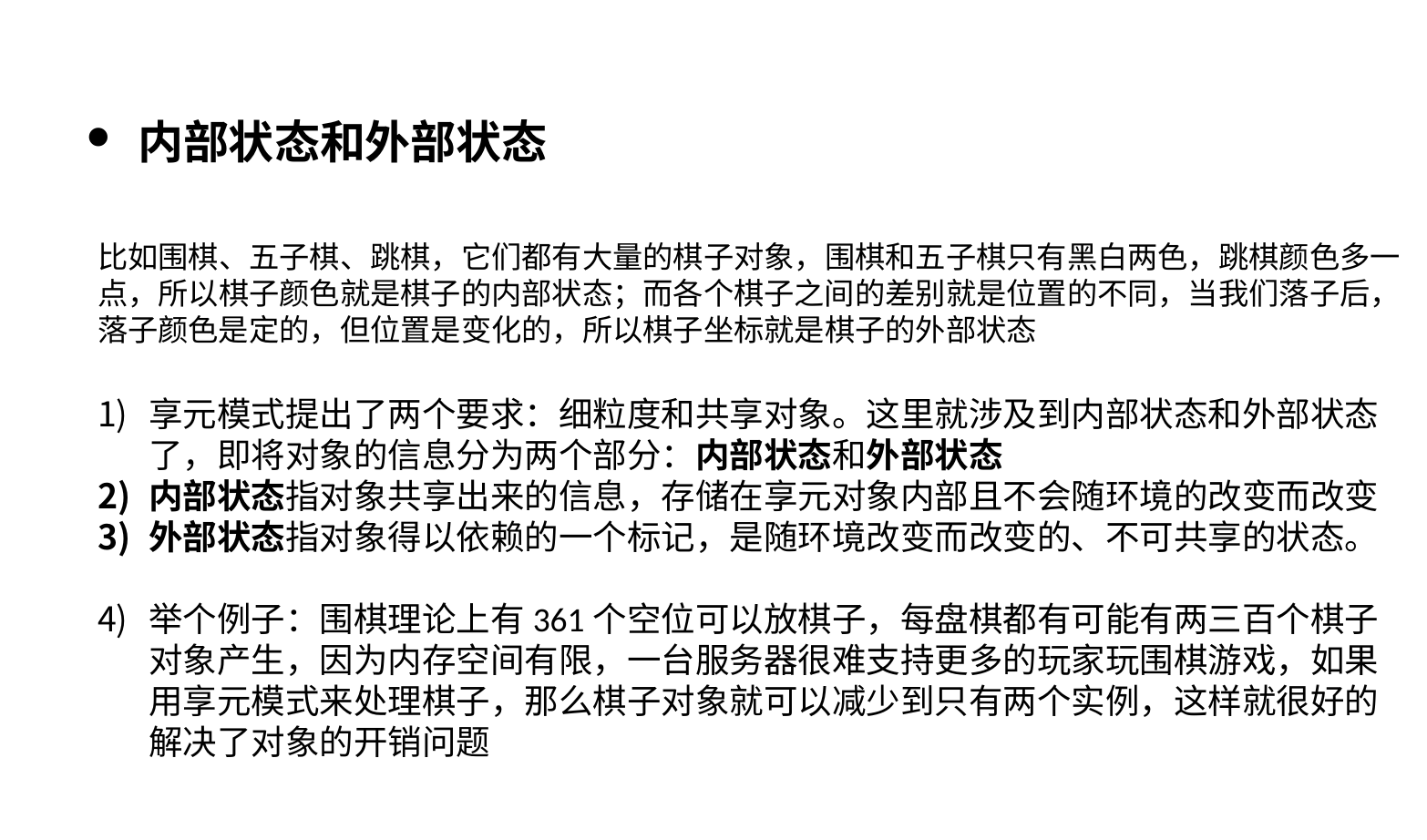

内部状态和外部状态

比如围棋、五子棋、跳棋，它们都有大量的棋子对象，围棋和五子棋只有黑白两色，跳棋颜色多一点，所以棋子颜色就是棋子的内部状态；而各个棋子之间的差别就是位置的不同，当我们落子后，落子颜色是定的，但位置是变化的，所以棋子坐标就是棋子的外部状态

享元模式提出了两个要求：细粒度和共享对象。这里就涉及到内部状态和外部状态了，即将对象的信息分为两个部分：内部状态和外部状态
内部状态指对象共享出来的信息，存储在享元对象内部且不会随环境的改变而改变
外部状态指对象得以依赖的一个标记，是随环境改变而改变的、不可共享的状态。

举个例子：围棋理论上有361个空位可以放棋子，每盘棋都有可能有两三百个棋子对象产生，因为内存空间有限，一台服务器很难支持更多的玩家玩围棋游戏，如果用享元模式来处理棋子，那么棋子对象就可以减少到只有两个实例，这样就很好的解决了对象的开销问题